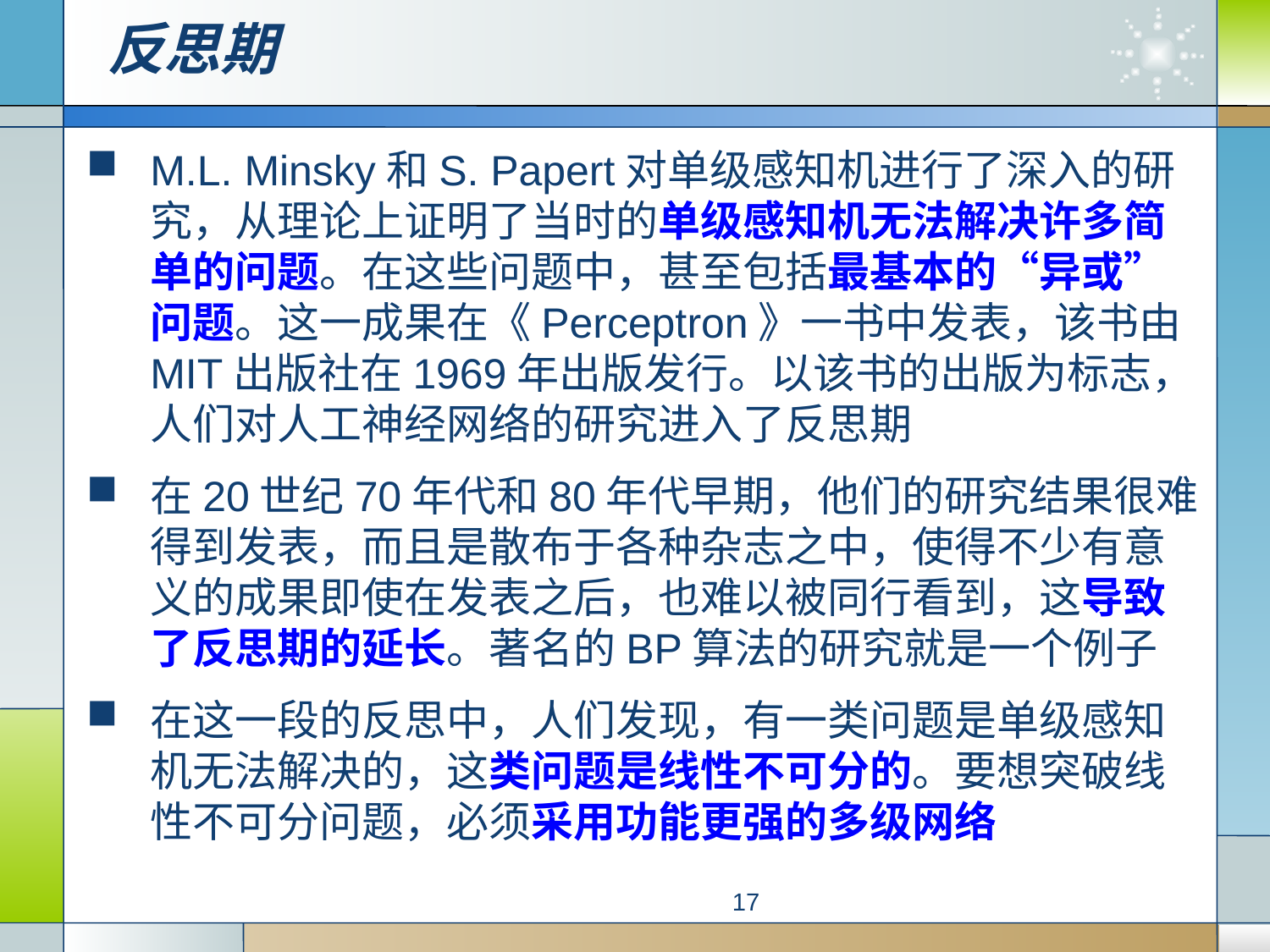

# 反思期
M.L. Minsky和S. Papert对单级感知机进行了深入的研究，从理论上证明了当时的单级感知机无法解决许多简单的问题。在这些问题中，甚至包括最基本的“异或”问题。这一成果在《Perceptron》一书中发表，该书由MIT出版社在1969年出版发行。以该书的出版为标志，人们对人工神经网络的研究进入了反思期
在20世纪70年代和80年代早期，他们的研究结果很难得到发表，而且是散布于各种杂志之中，使得不少有意义的成果即使在发表之后，也难以被同行看到，这导致了反思期的延长。著名的BP算法的研究就是一个例子
在这一段的反思中，人们发现，有一类问题是单级感知机无法解决的，这类问题是线性不可分的。要想突破线性不可分问题，必须采用功能更强的多级网络
17